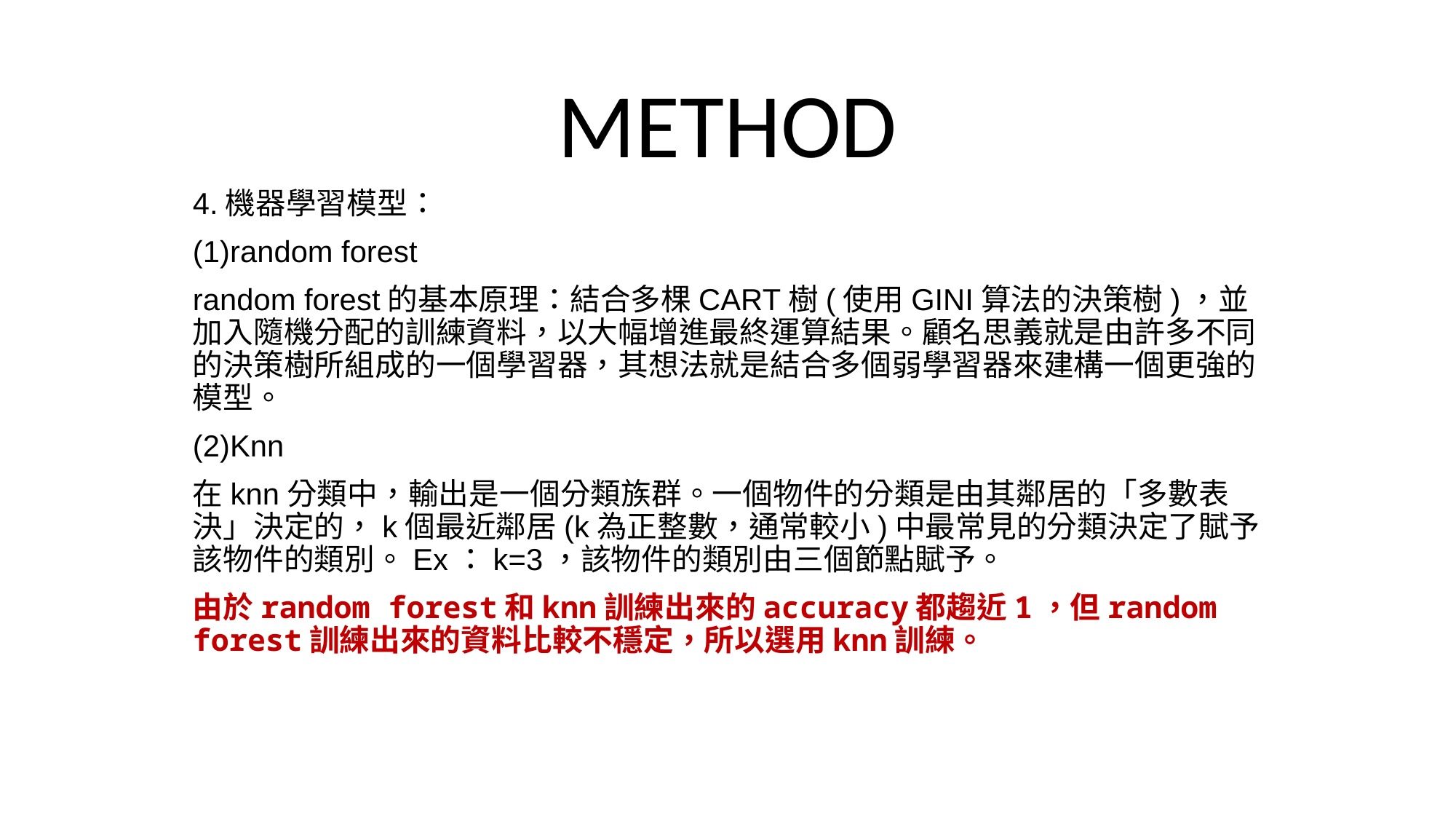

# METHOD
4.機器學習模型：
(1)random forest
random forest的基本原理：結合多棵CART樹(使用GINI算法的決策樹)，並加入隨機分配的訓練資料，以大幅增進最終運算結果。顧名思義就是由許多不同的決策樹所組成的一個學習器，其想法就是結合多個弱學習器來建構一個更強的模型。
(2)Knn
在knn分類中，輸出是一個分類族群。一個物件的分類是由其鄰居的「多數表決」決定的，k個最近鄰居(k為正整數，通常較小)中最常見的分類決定了賦予該物件的類別。Ex：k=3，該物件的類別由三個節點賦予。
由於random forest和knn訓練出來的accuracy都趨近1，但random forest訓練出來的資料比較不穩定，所以選用knn訓練。